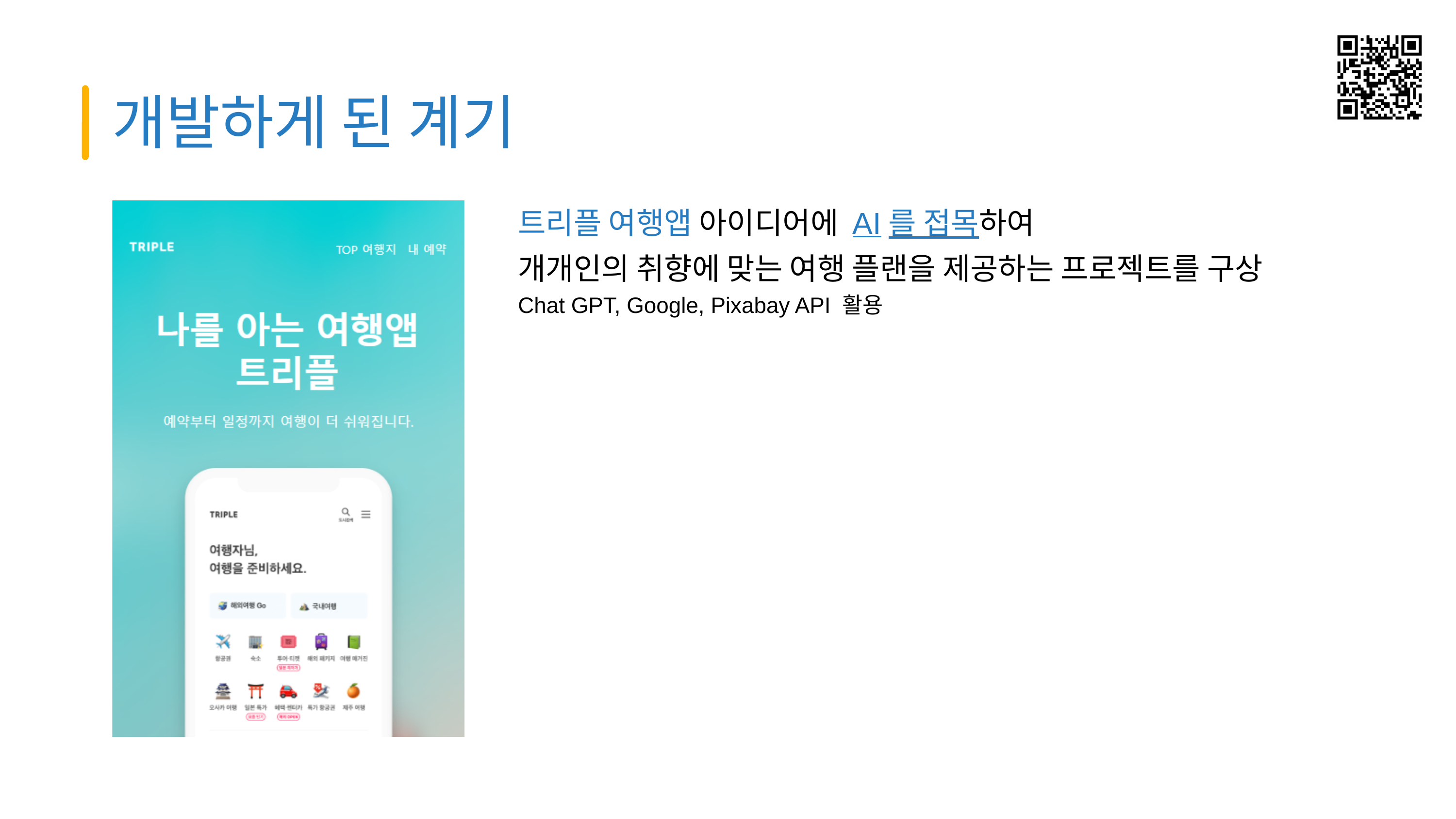

개발하게 된 계기
트리플 여행앱 아이디어에 AI를 접목하여
개개인의 취향에 맞는 여행 플랜을 제공하는 프로젝트를 구상

Chat GPT, Google, Pixabay API 활용